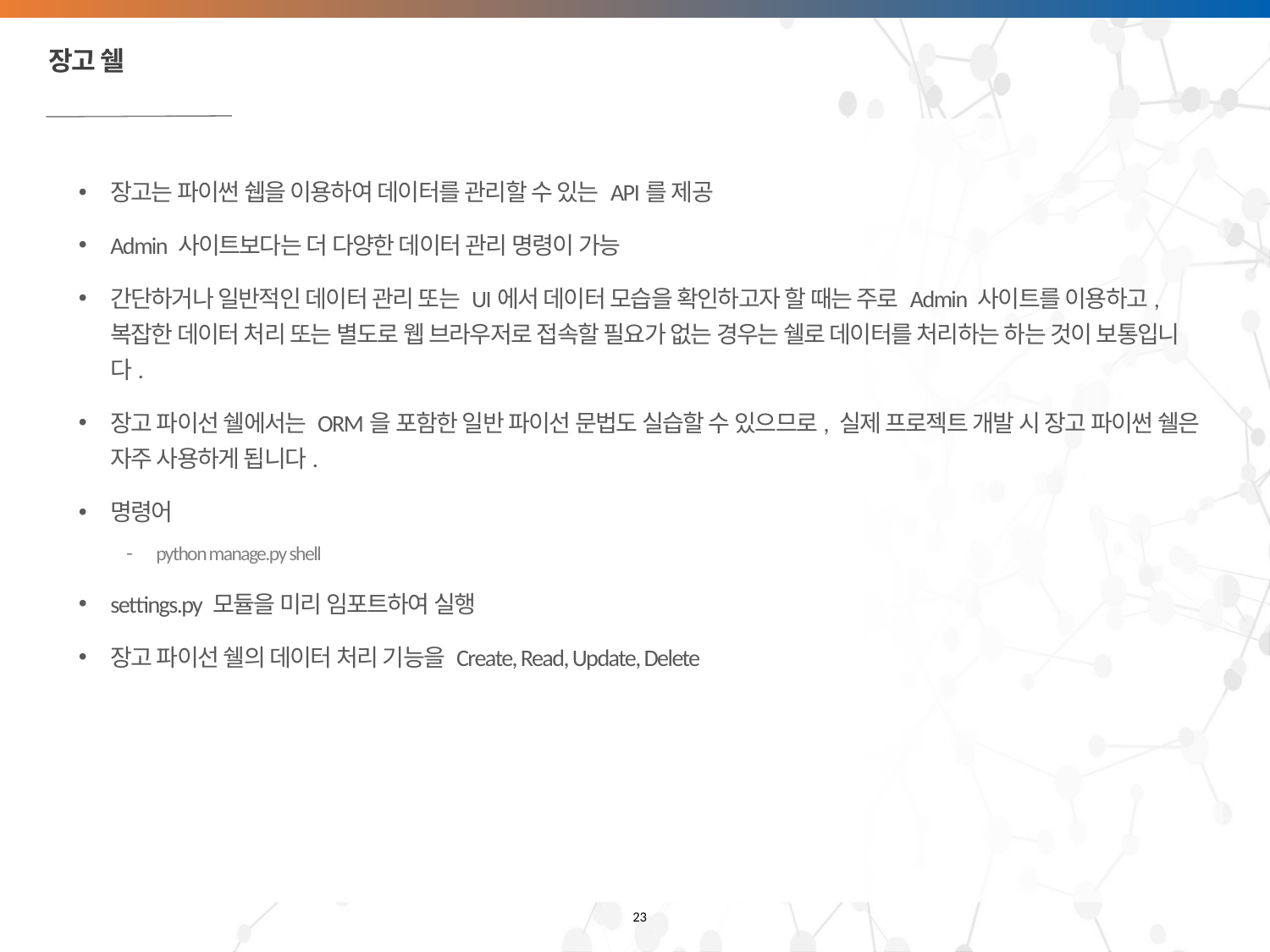

# 장고 쉘

장고는 파이썬 쉡을 이용하여 데이터를 관리할 수 있는 API를 제공
Admin 사이트보다는 더 다양한 데이터 관리 명령이 가능
간단하거나 일반적인 데이터 관리 또는 UI에서 데이터 모습을 확인하고자 할 때는 주로 Admin 사이트를 이용하고, 복잡한 데이터 처리 또는 별도로 웹 브라우저로 접속할 필요가 없는 경우는 쉘로 데이터를 처리하는 하는 것이 보통입니다.
장고 파이선 쉘에서는 ORM을 포함한 일반 파이선 문법도 실습할 수 있으므로, 실제 프로젝트 개발 시 장고 파이썬 쉘은 자주 사용하게 됩니다.
명령어
python manage.py shell
settings.py 모듈을 미리 임포트하여 실행
장고 파이선 쉘의 데이터 처리 기능을 Create, Read, Update, Delete
23